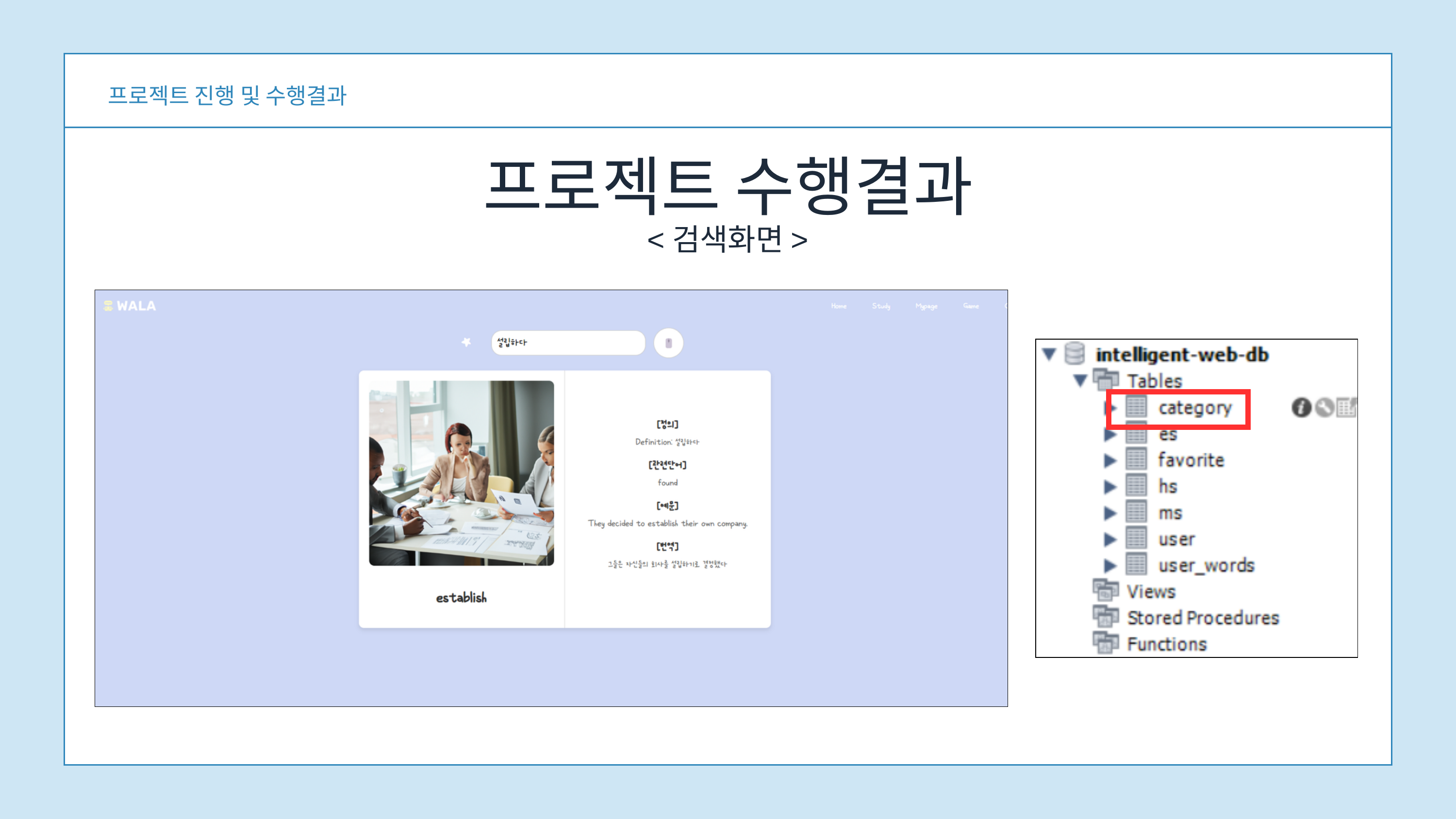

프로젝트 진행 및 수행결과

프로젝트 수행결과
<검색화면>